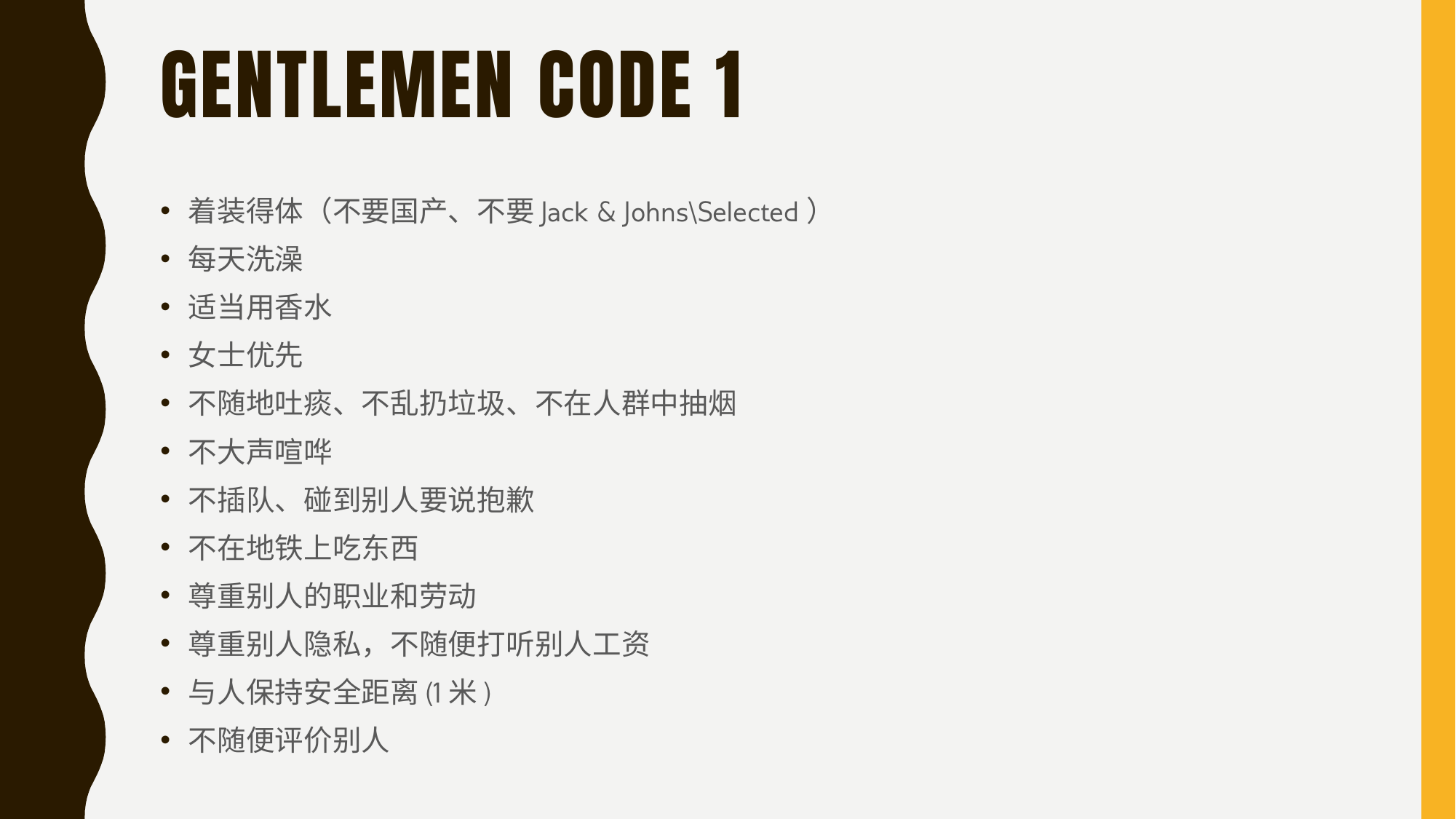

# Gentlemen code 1
着装得体（不要国产、不要Jack & Johns\Selected）
每天洗澡
适当用香水
女士优先
不随地吐痰、不乱扔垃圾、不在人群中抽烟
不大声喧哗
不插队、碰到别人要说抱歉
不在地铁上吃东西
尊重别人的职业和劳动
尊重别人隐私，不随便打听别人工资
与人保持安全距离(1米)
不随便评价别人